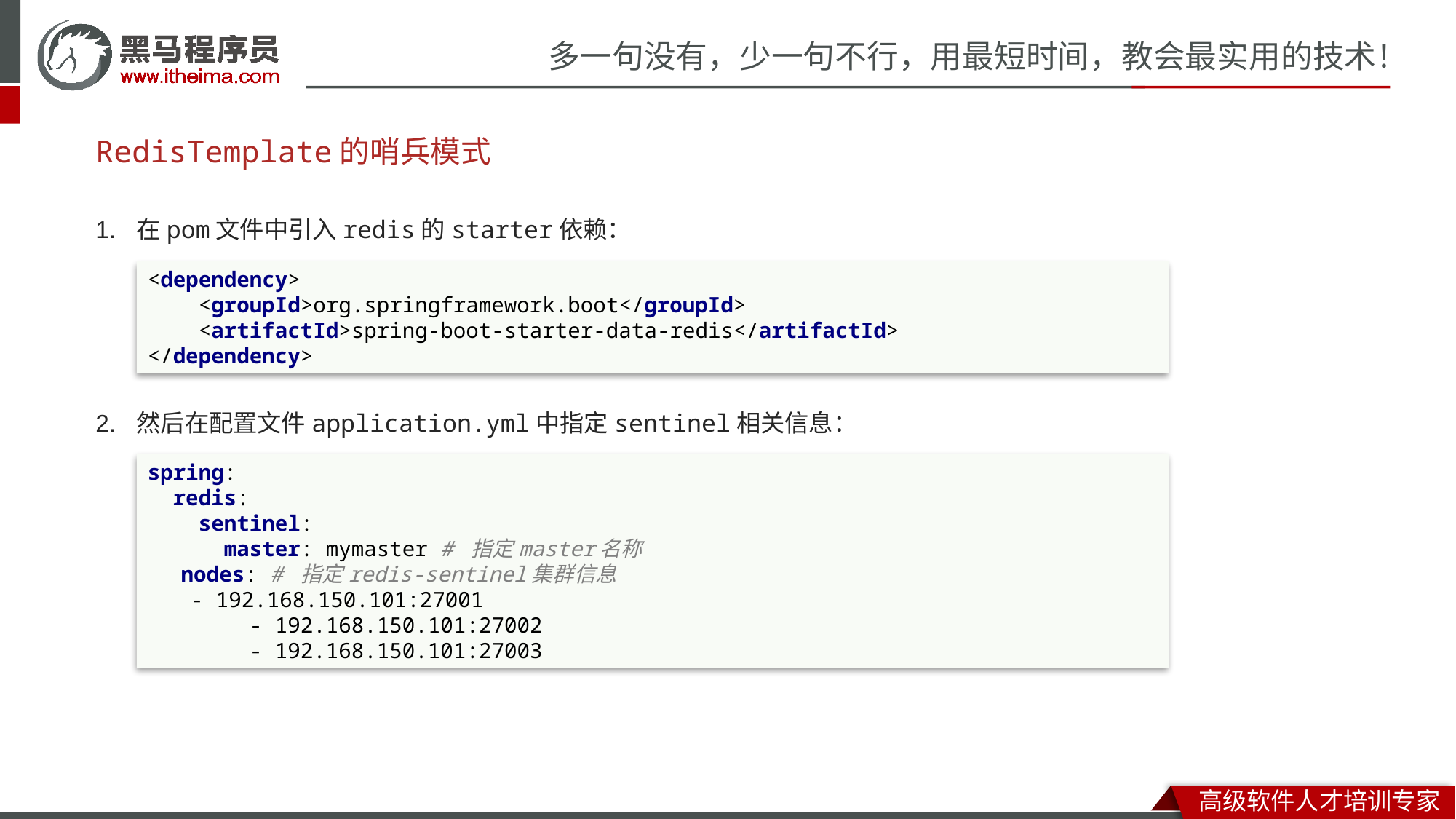

# RedisTemplate的哨兵模式
在pom文件中引入redis的starter依赖：

然后在配置文件application.yml中指定sentinel相关信息：

<dependency>
    <groupId>org.springframework.boot</groupId>
    <artifactId>spring-boot-starter-data-redis</artifactId>
</dependency>
spring:
  redis:
    sentinel:
      master: mymaster # 指定master名称
      nodes: # 指定redis-sentinel集群信息
        - 192.168.150.101:27001
        - 192.168.150.101:27002
        - 192.168.150.101:27003